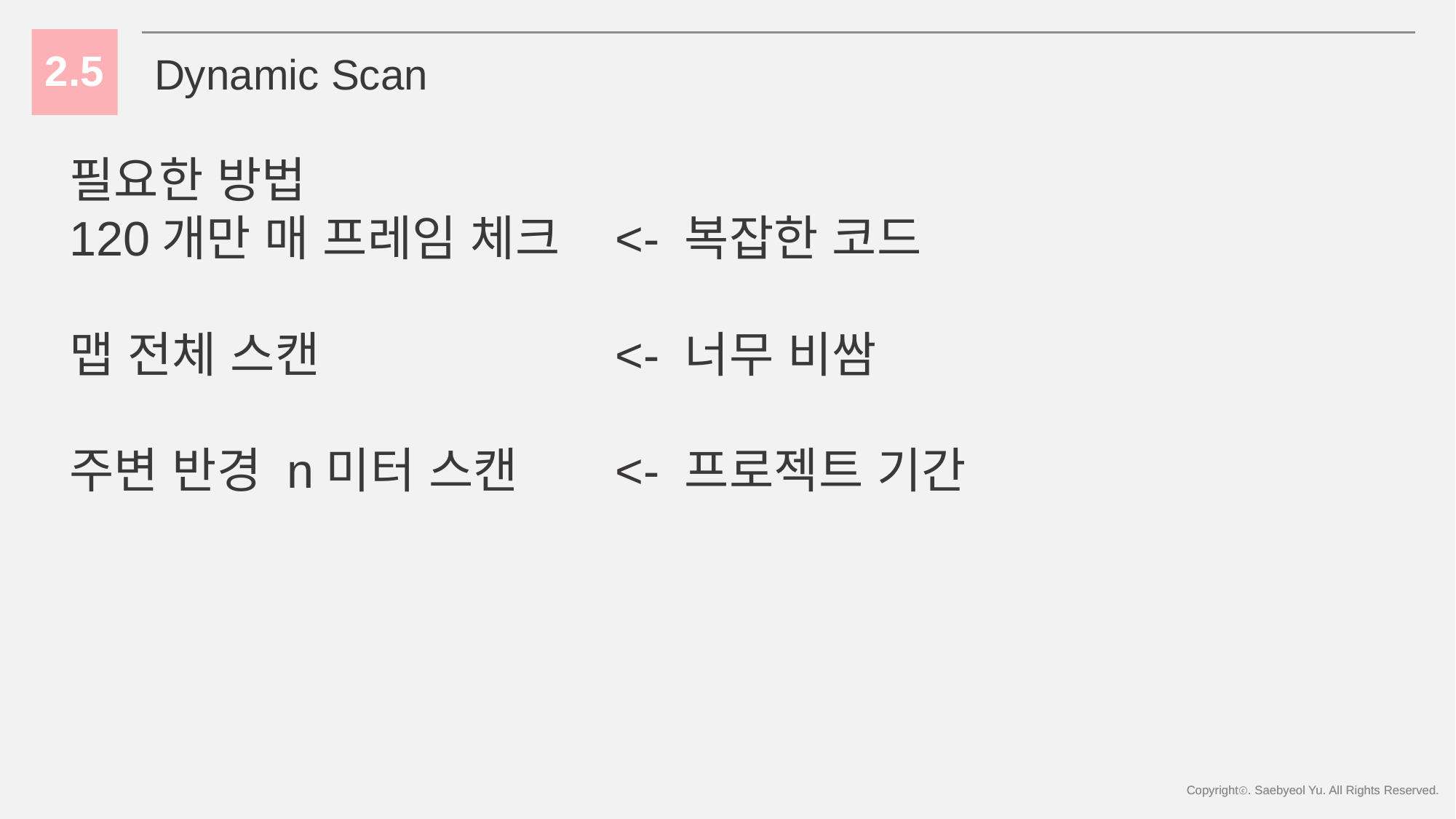

2.5
Dynamic Scan

필요한 방법
120개만 매 프레임 체크	<- 복잡한 코드

맵 전체 스캔			<- 너무 비쌈

주변 반경 n미터 스캔	<- 프로젝트 기간
Copyrightⓒ. Saebyeol Yu. All Rights Reserved.